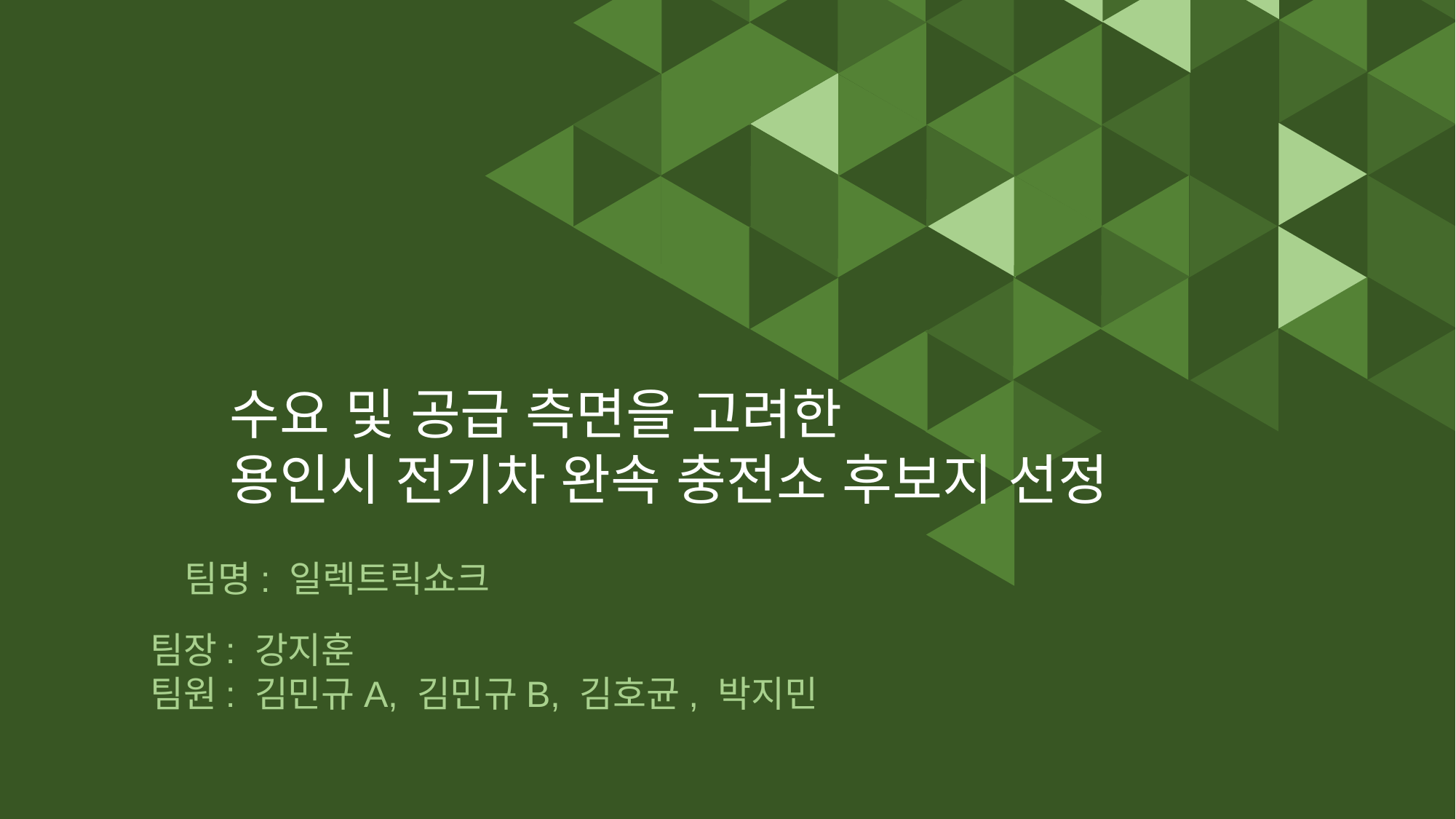

수요 및 공급 측면을 고려한
용인시 전기차 완속 충전소 후보지 선정

팀명: 일렉트릭쇼크
팀장: 강지훈
팀원: 김민규A, 김민규B, 김호균, 박지민